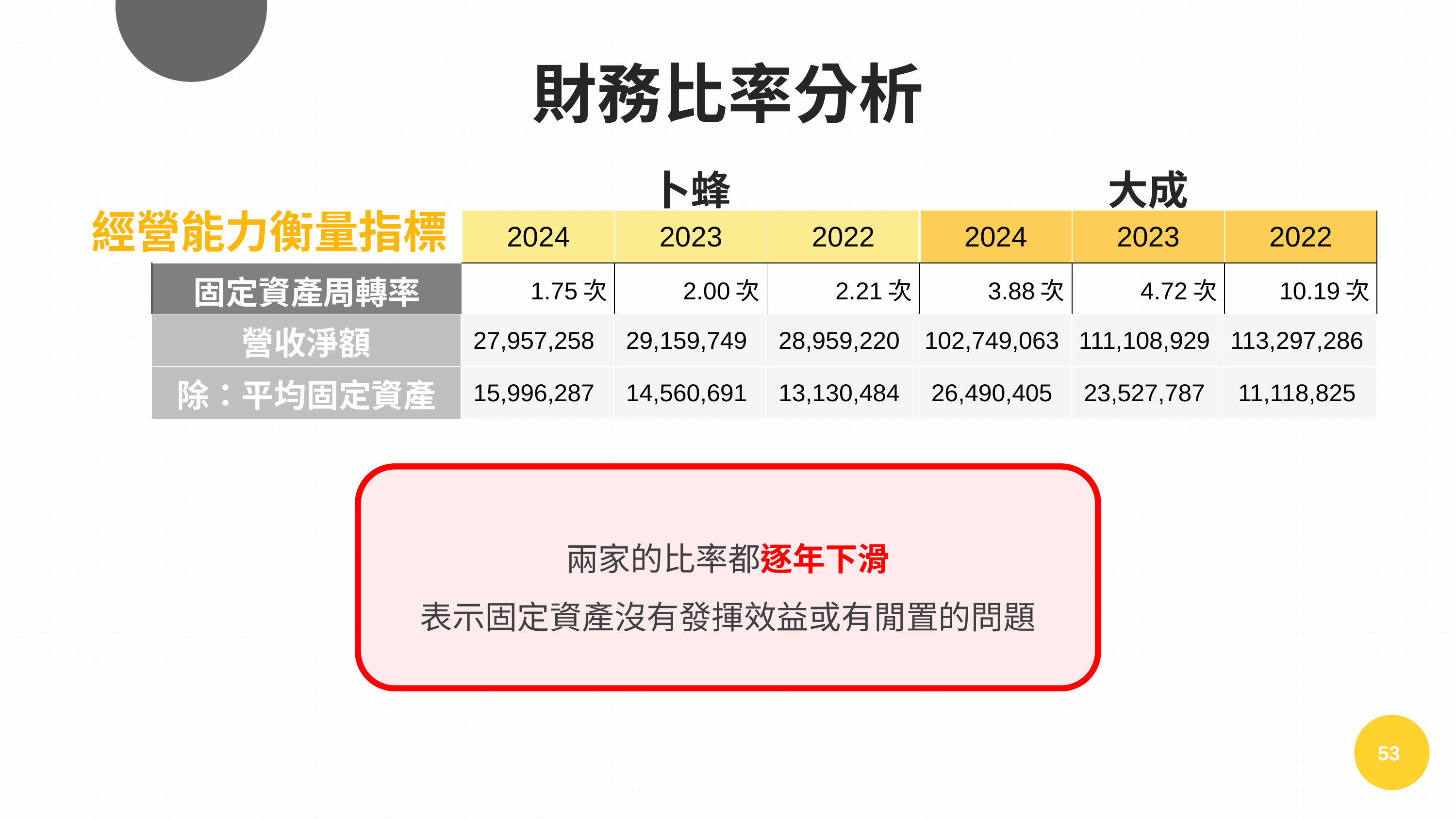

財務比率分析
|  | 卜蜂 |  |  | 大成 |  |  |
| --- | --- | --- | --- | --- | --- | --- |
|  | 2024 | 2023 | 2022 | 2024 | 2023 | 2022 |
| 固定資產周轉率 | 1.75次 | 2.00次 | 2.21次 | 3.88次 | 4.72次 | 10.19次 |
經營能力衡量指標
| 營收淨額 | 27,957,258 | 29,159,749 | 28,959,220 | 102,749,063 | 111,108,929 | 113,297,286 |
| --- | --- | --- | --- | --- | --- | --- |
| 除：平均固定資產 | 15,996,287 | 14,560,691 | 13,130,484 | 26,490,405 | 23,527,787 | 11,118,825 |
兩家的比率都逐年下滑
表示固定資產沒有發揮效益或有閒置的問題

53